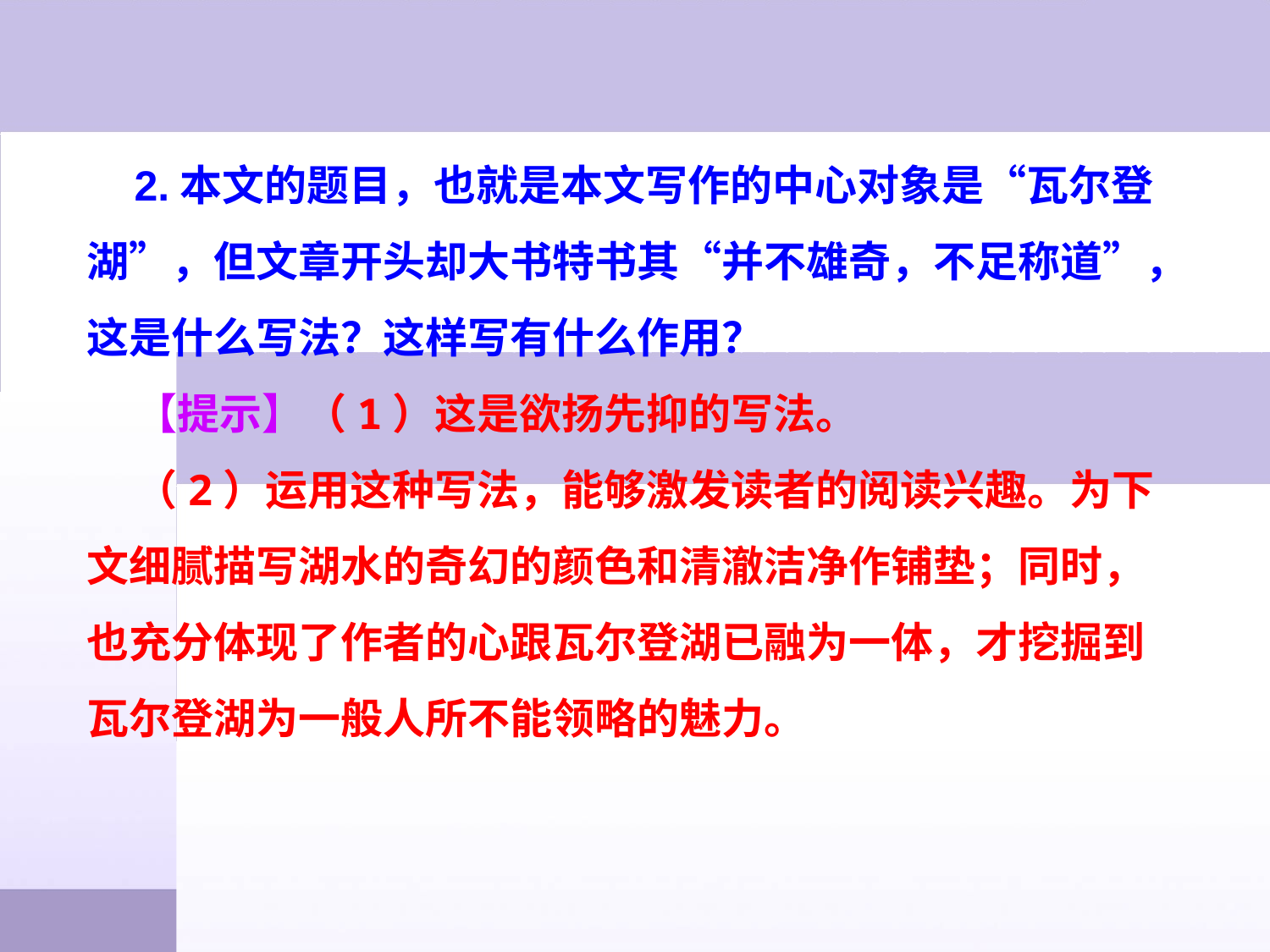

2.本文的题目，也就是本文写作的中心对象是“瓦尔登湖”，但文章开头却大书特书其“并不雄奇，不足称道”，这是什么写法？这样写有什么作用？
    【提示】（1）这是欲扬先抑的写法。
    （2）运用这种写法，能够激发读者的阅读兴趣。为下
文细腻描写湖水的奇幻的颜色和清澈洁净作铺垫；同时，
也充分体现了作者的心跟瓦尔登湖已融为一体，才挖掘到
瓦尔登湖为一般人所不能领略的魅力。